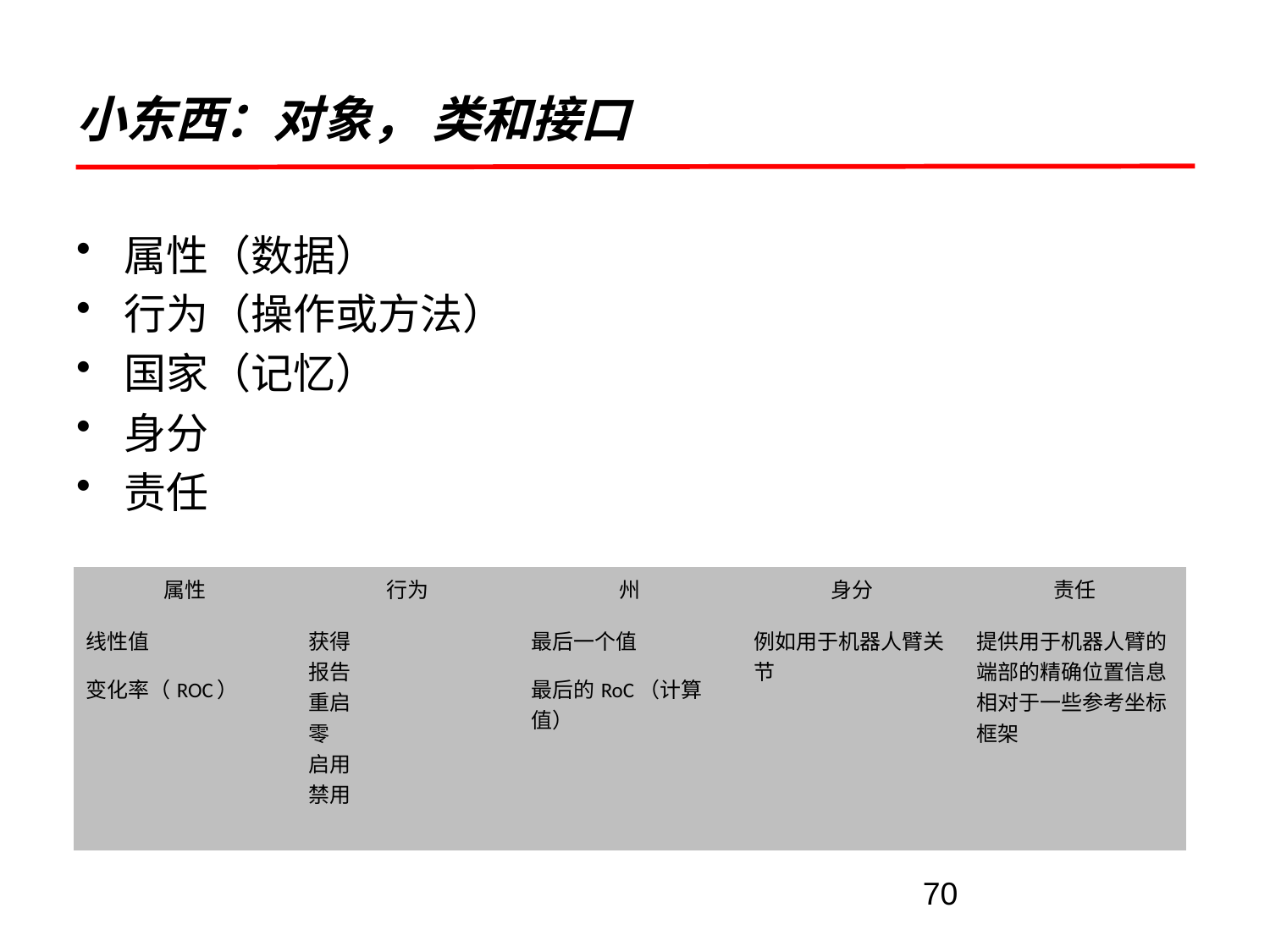

# 小东西：对象， 类和接口
属性（数据）
行为（操作或方法）
国家（记忆）
身分
责任
| 属性 | 行为 | 州 | 身分 | 责任 |
| --- | --- | --- | --- | --- |
| 线性值 变化率（ROC） | 获得 报告 重启 零 启用 禁用 | 最后一个值 最后的RoC（计算值） | 例如用于机器人臂关节 | 提供用于机器人臂的端部的精确位置信息相对于一些参考坐标框架 |
70